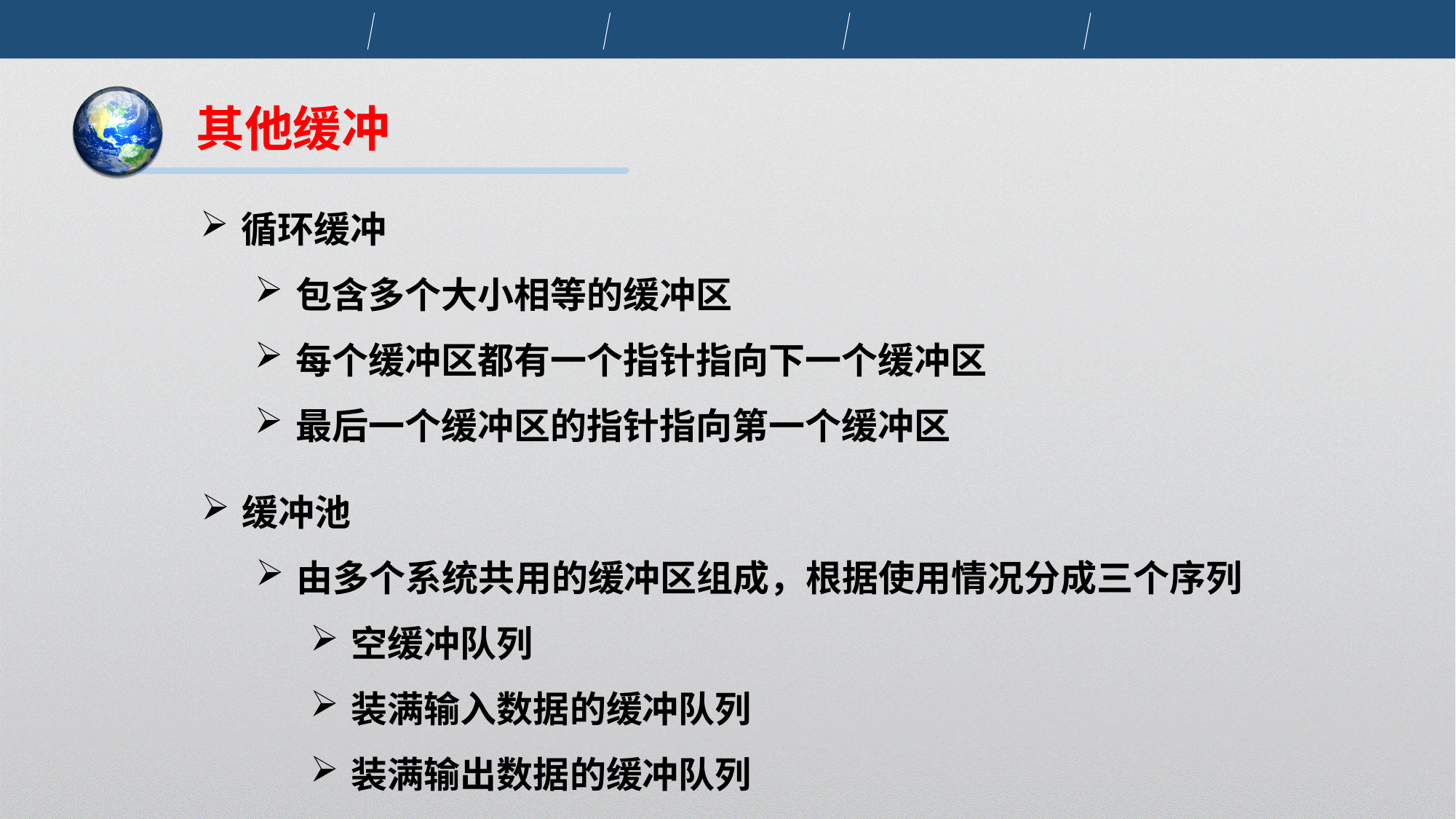

其他缓冲
循环缓冲
包含多个大小相等的缓冲区
每个缓冲区都有一个指针指向下一个缓冲区
最后一个缓冲区的指针指向第一个缓冲区
缓冲池
由多个系统共用的缓冲区组成，根据使用情况分成三个序列
空缓冲队列
装满输入数据的缓冲队列
装满输出数据的缓冲队列